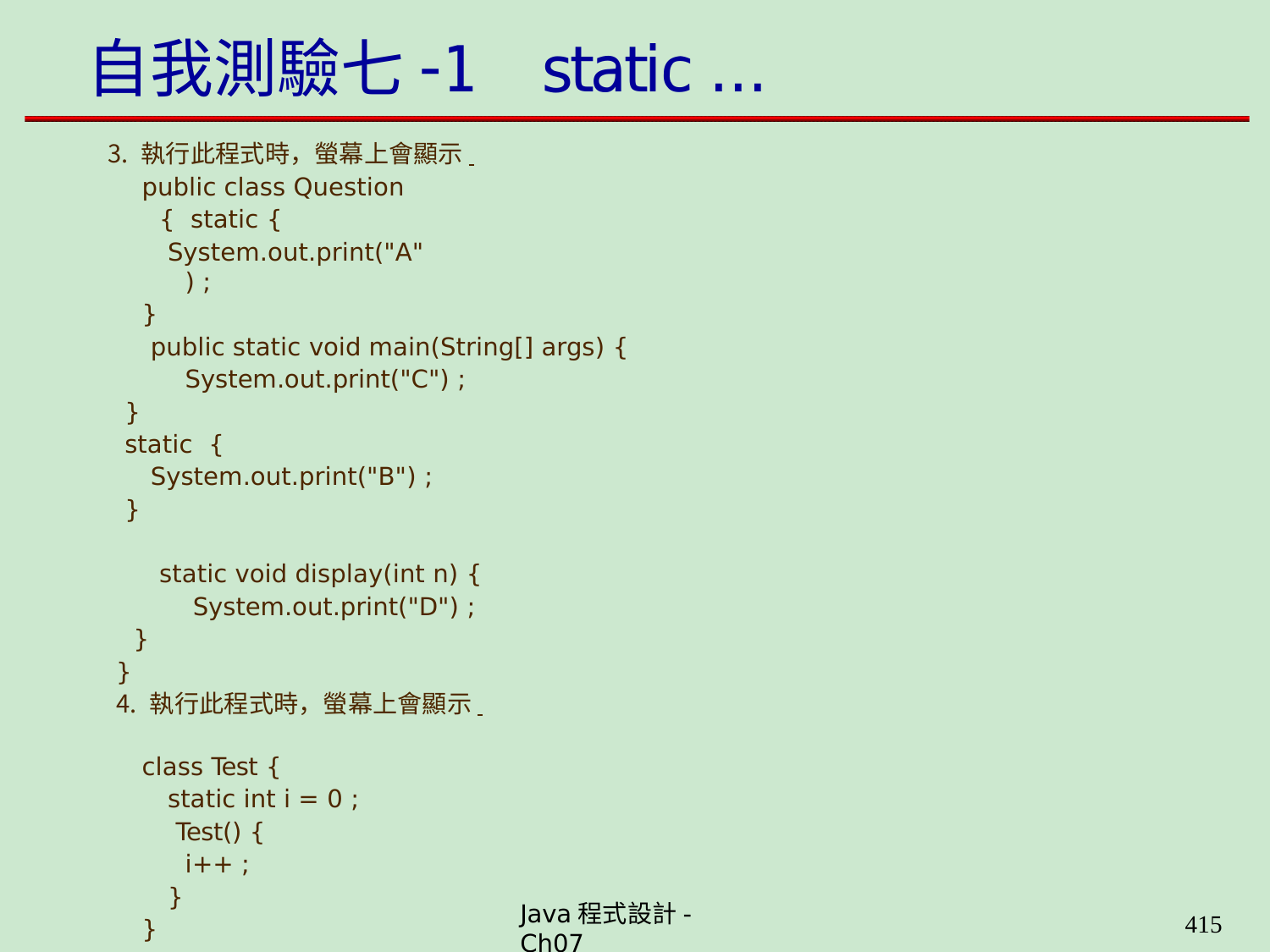

# 自我測驗七-1	static ...
執行此程式時，螢幕上會顯示
public class Question {  static {
System.out.print("A") ;
}
public static void main(String[] args) {  System.out.print("C") ;
}
static {
System.out.print("B") ;
}

static void display(int n) {  System.out.print("D") ;
}
}
執行此程式時，螢幕上會顯示
class Test {
static int i = 0 ;  Test() {
i++ ;
}
}
Java程式設計-Ch07
415